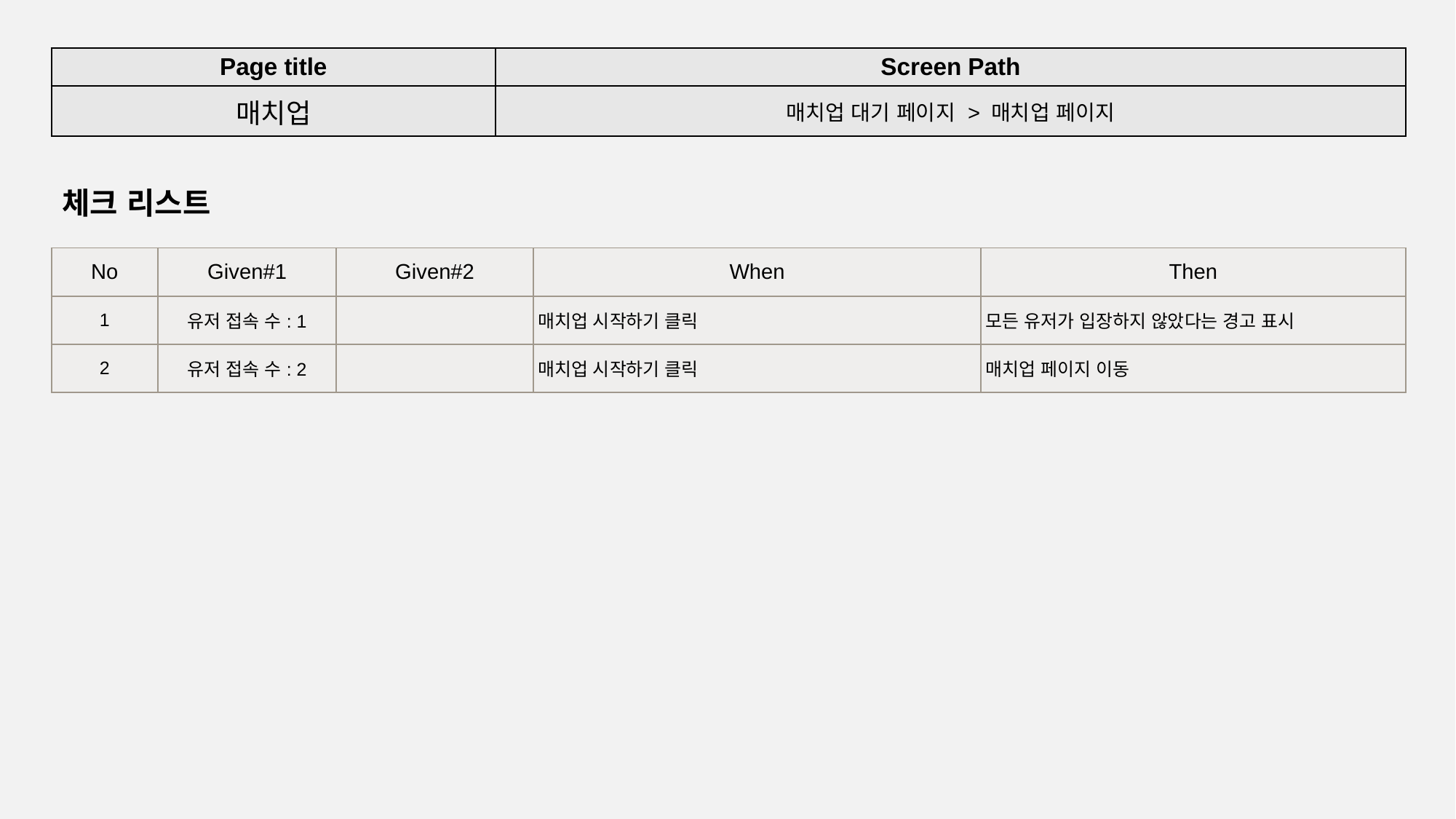

| Page title | Screen Path |
| --- | --- |
| 매치업 | 매치업 대기 페이지 > 매치업 페이지 |
체크 리스트
| No | Given#1 | Given#2 | When | Then |
| --- | --- | --- | --- | --- |
| 1 | 유저 접속 수: 1 |  | 매치업 시작하기 클릭 | 모든 유저가 입장하지 않았다는 경고 표시 |
| 2 | 유저 접속 수: 2 |  | 매치업 시작하기 클릭 | 매치업 페이지 이동 |